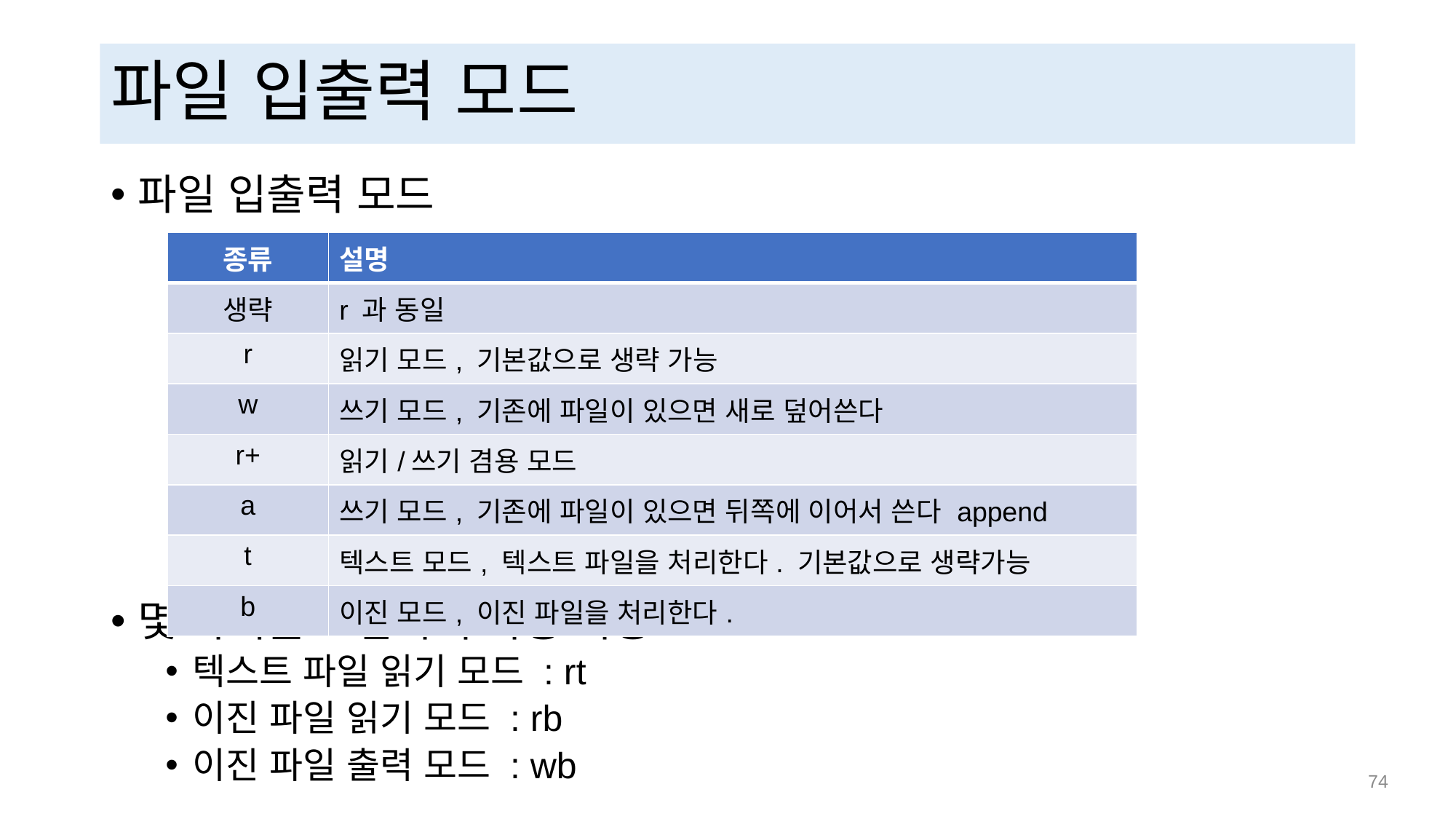

# 파일 입출력 모드
파일 입출력 모드

몇 가지를 조합하여 사용 가능
텍스트 파일 읽기 모드 : rt
이진 파일 읽기 모드 : rb
이진 파일 출력 모드 : wb
| 종류 | 설명 |
| --- | --- |
| 생략 | r 과 동일 |
| r | 읽기 모드, 기본값으로 생략 가능 |
| w | 쓰기 모드, 기존에 파일이 있으면 새로 덮어쓴다 |
| r+ | 읽기/쓰기 겸용 모드 |
| a | 쓰기 모드, 기존에 파일이 있으면 뒤쪽에 이어서 쓴다 append |
| t | 텍스트 모드, 텍스트 파일을 처리한다. 기본값으로 생략가능 |
| b | 이진 모드, 이진 파일을 처리한다. |

 74